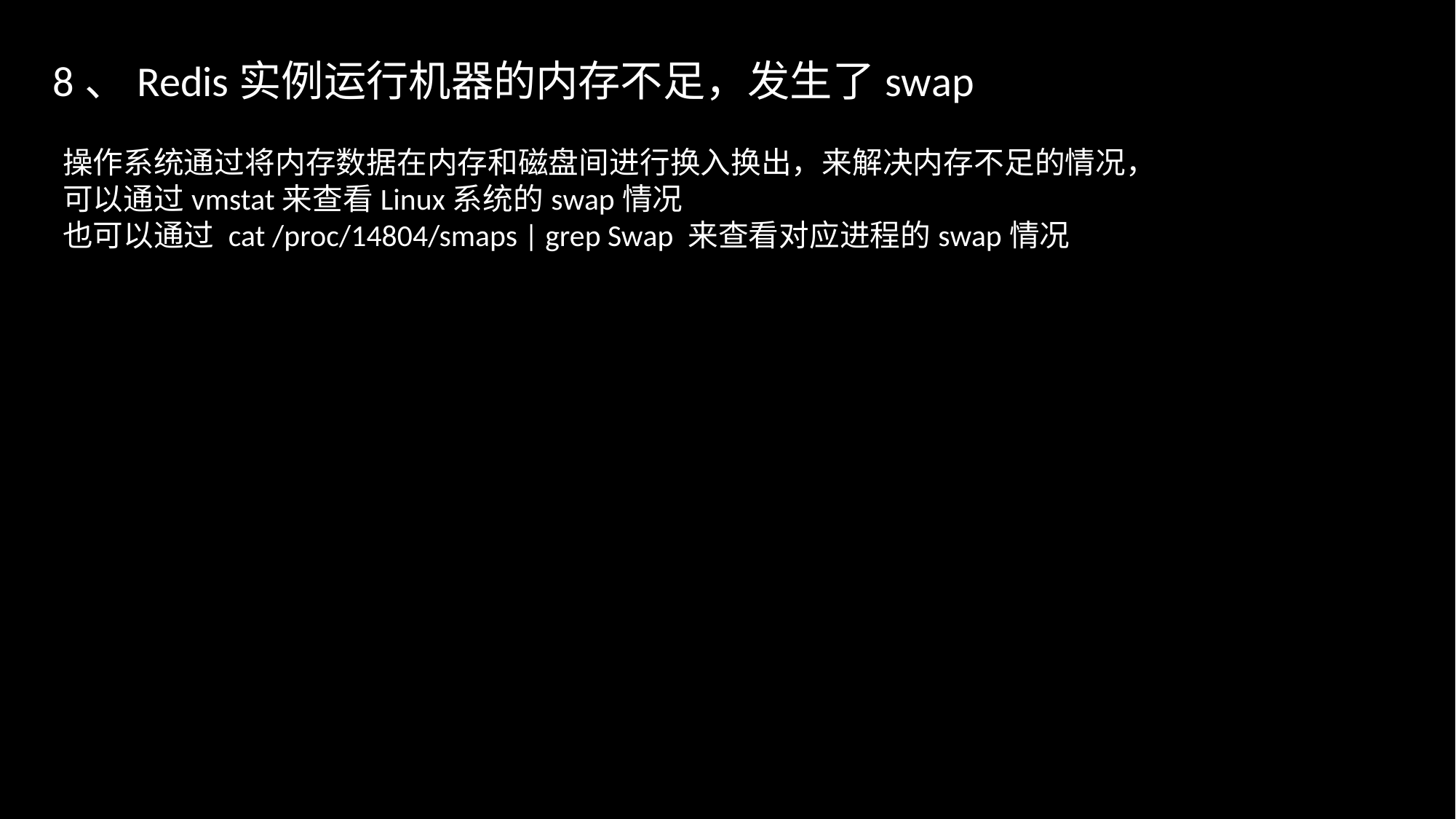

8、Redis实例运行机器的内存不足，发生了swap
操作系统通过将内存数据在内存和磁盘间进行换入换出，来解决内存不足的情况，可以通过vmstat来查看Linux系统的swap情况
也可以通过 cat /proc/14804/smaps | grep Swap 来查看对应进程的swap情况